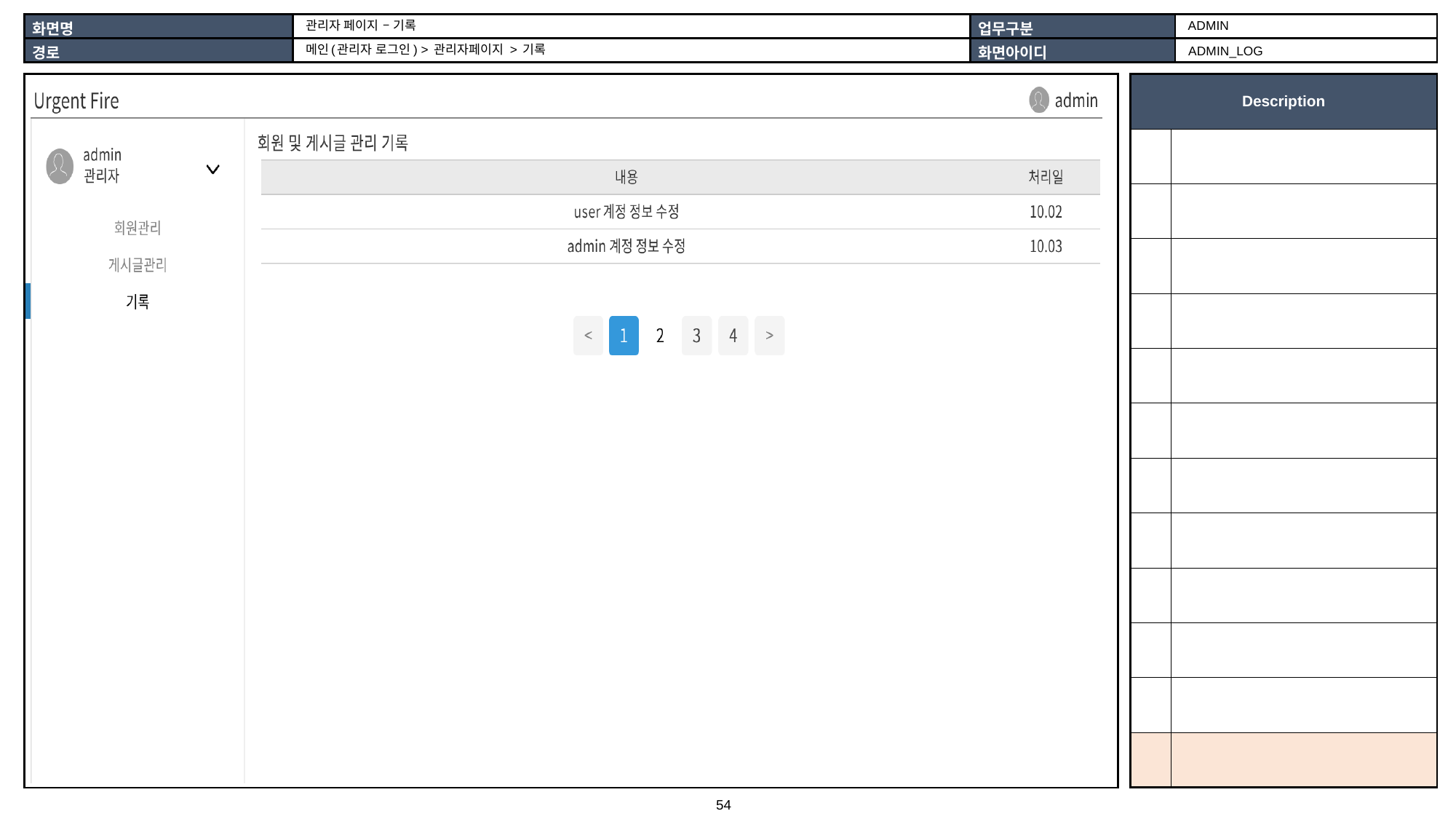

ADMIN
관리자 페이지 – 기록
메인(관리자 로그인) > 관리자페이지 > 기록
ADMIN_LOG
|  |
| --- |
| Description |  |
| --- | --- |
|  |  |
|  |  |
|  |  |
|  |  |
|  |  |
|  |  |
|  |  |
|  |  |
|  |  |
|  |  |
|  |  |
|  |  |